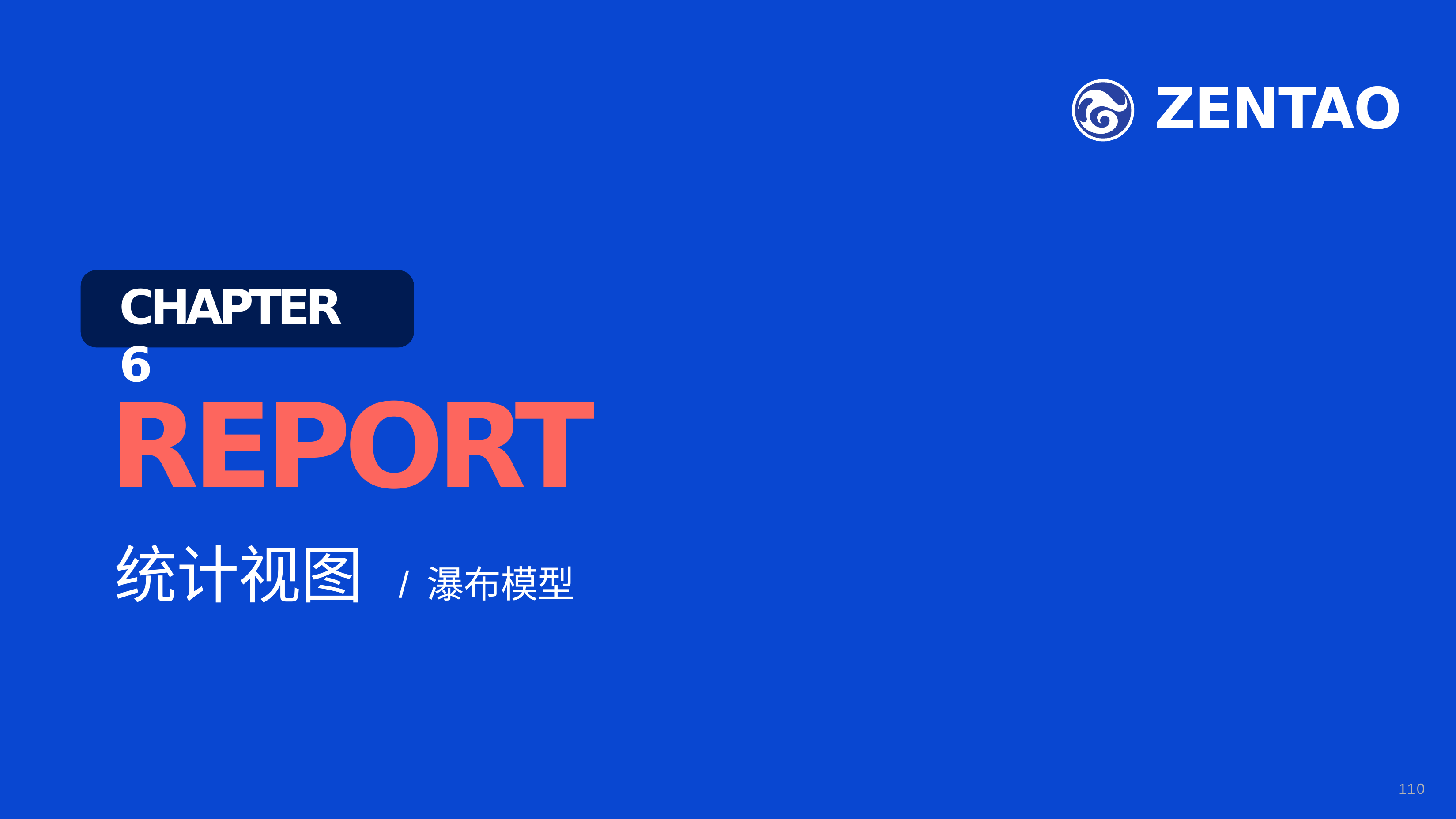

ZENTAO

CHAPTER 6
# REPORT
统计视图
/ 瀑布模型
110